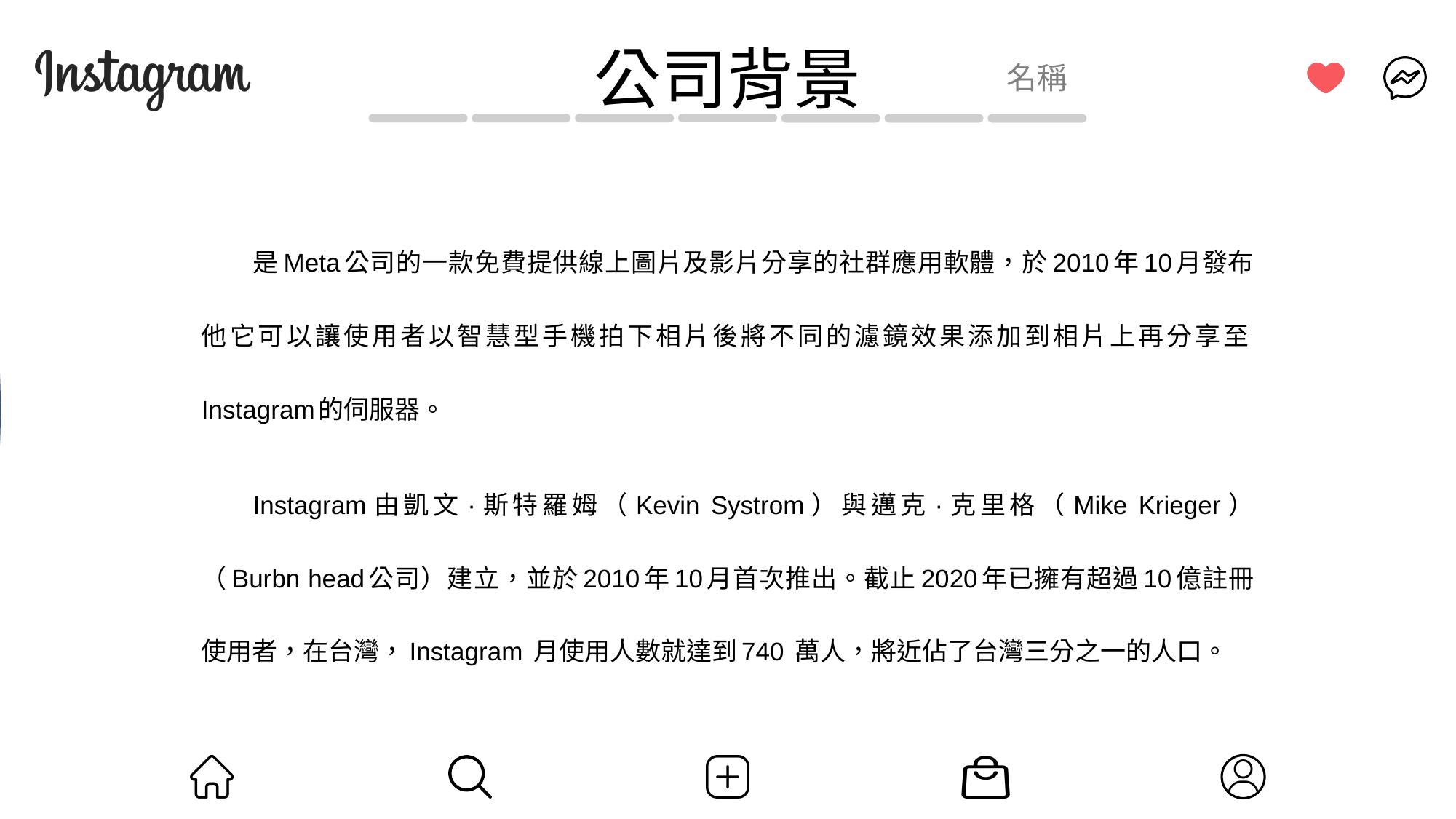

名稱
公司背景

是Meta公司的一款免費提供線上圖片及影片分享的社群應用軟體，於2010年10月發布他它可以讓使用者以智慧型手機拍下相片後將不同的濾鏡效果添加到相片上再分享至Instagram的伺服器。
Instagram由凱文·斯特羅姆（Kevin Systrom）與邁克·克里格（Mike Krieger）（Burbn head公司）建立，並於2010年10月首次推出。截止2020年已擁有超過10億註冊使用者，在台灣，Instagram 月使用人數就達到740 萬人，將近佔了台灣三分之一的人口。